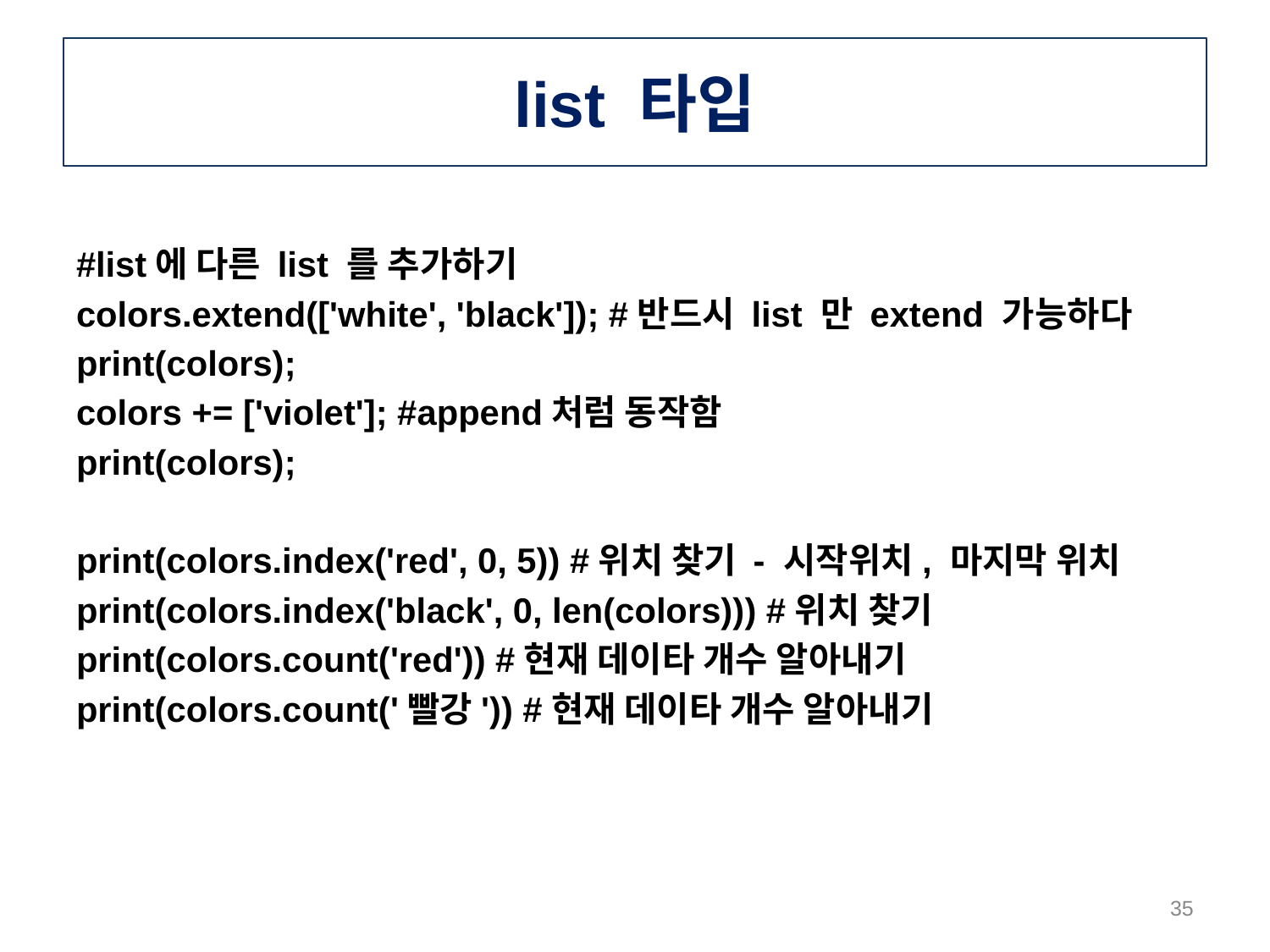

# list 타입

#list에 다른 list 를 추가하기
colors.extend(['white', 'black']); #반드시 list 만 extend 가능하다
print(colors);
colors += ['violet']; #append처럼 동작함
print(colors);

print(colors.index('red', 0, 5)) #위치 찾기 - 시작위치, 마지막 위치
print(colors.index('black', 0, len(colors))) #위치 찾기
print(colors.count('red')) #현재 데이타 개수 알아내기
print(colors.count('빨강')) #현재 데이타 개수 알아내기

35